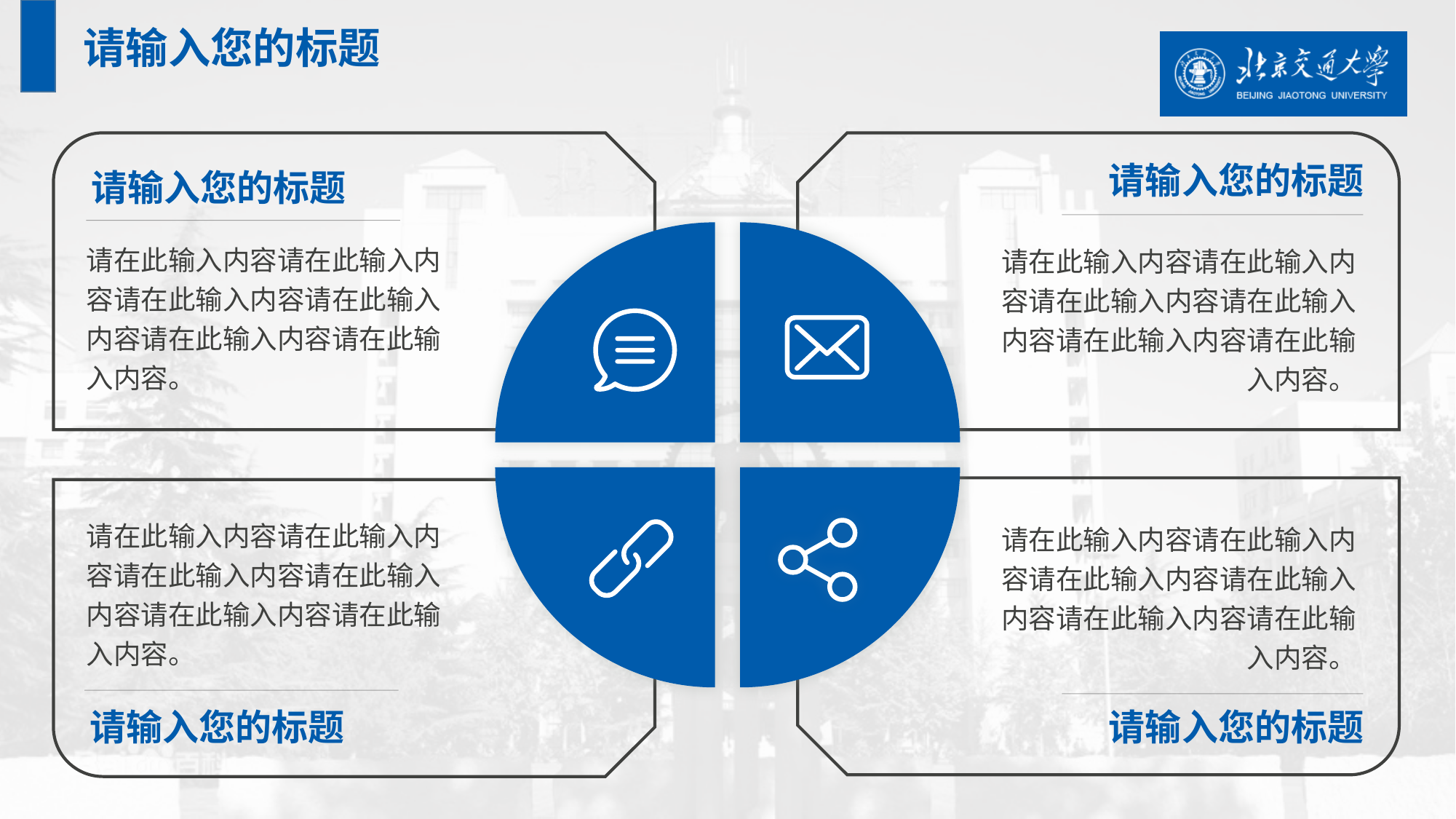

请输入您的标题

请输入您的标题
请输入您的标题

请在此输入内容请在此输入内容请在此输入内容请在此输入内容请在此输入内容请在此输入内容。
请在此输入内容请在此输入内容请在此输入内容请在此输入内容请在此输入内容请在此输入内容。

请在此输入内容请在此输入内容请在此输入内容请在此输入内容请在此输入内容请在此输入内容。
请在此输入内容请在此输入内容请在此输入内容请在此输入内容请在此输入内容请在此输入内容。

请输入您的标题
请输入您的标题